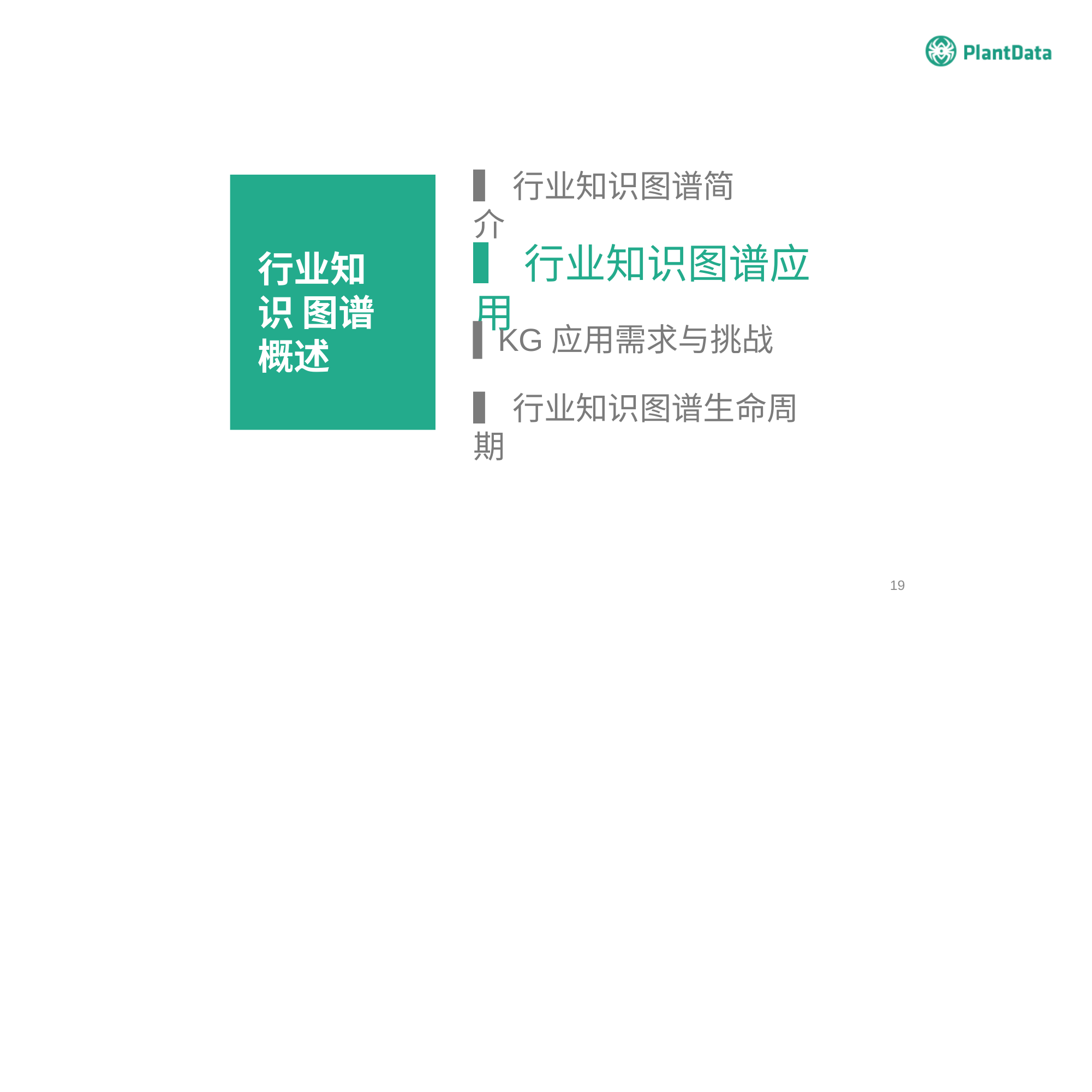

▍行业知识图谱简介

▍行业知识图谱应用
行业知识 图谱概述
▍KG应用需求与挑战

▍行业知识图谱生命周期
19